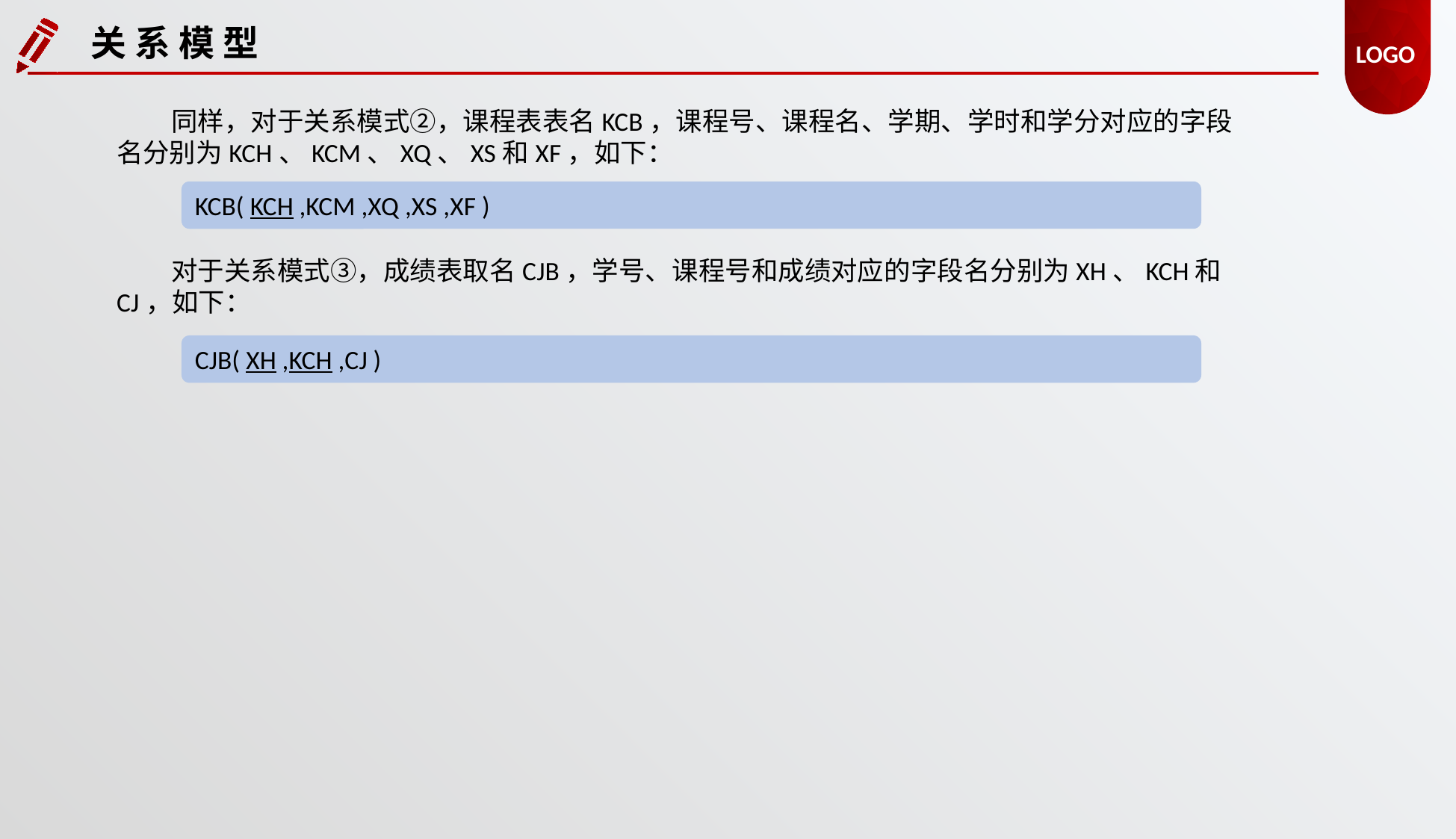

关 系 模 型
同样，对于关系模式②，课程表表名KCB，课程号、课程名、学期、学时和学分对应的字段名分别为KCH、KCM、XQ、XS和XF，如下：
KCB( KCH ,KCM ,XQ ,XS ,XF )
对于关系模式③，成绩表取名CJB，学号、课程号和成绩对应的字段名分别为XH、KCH和CJ，如下：
CJB( XH ,KCH ,CJ )